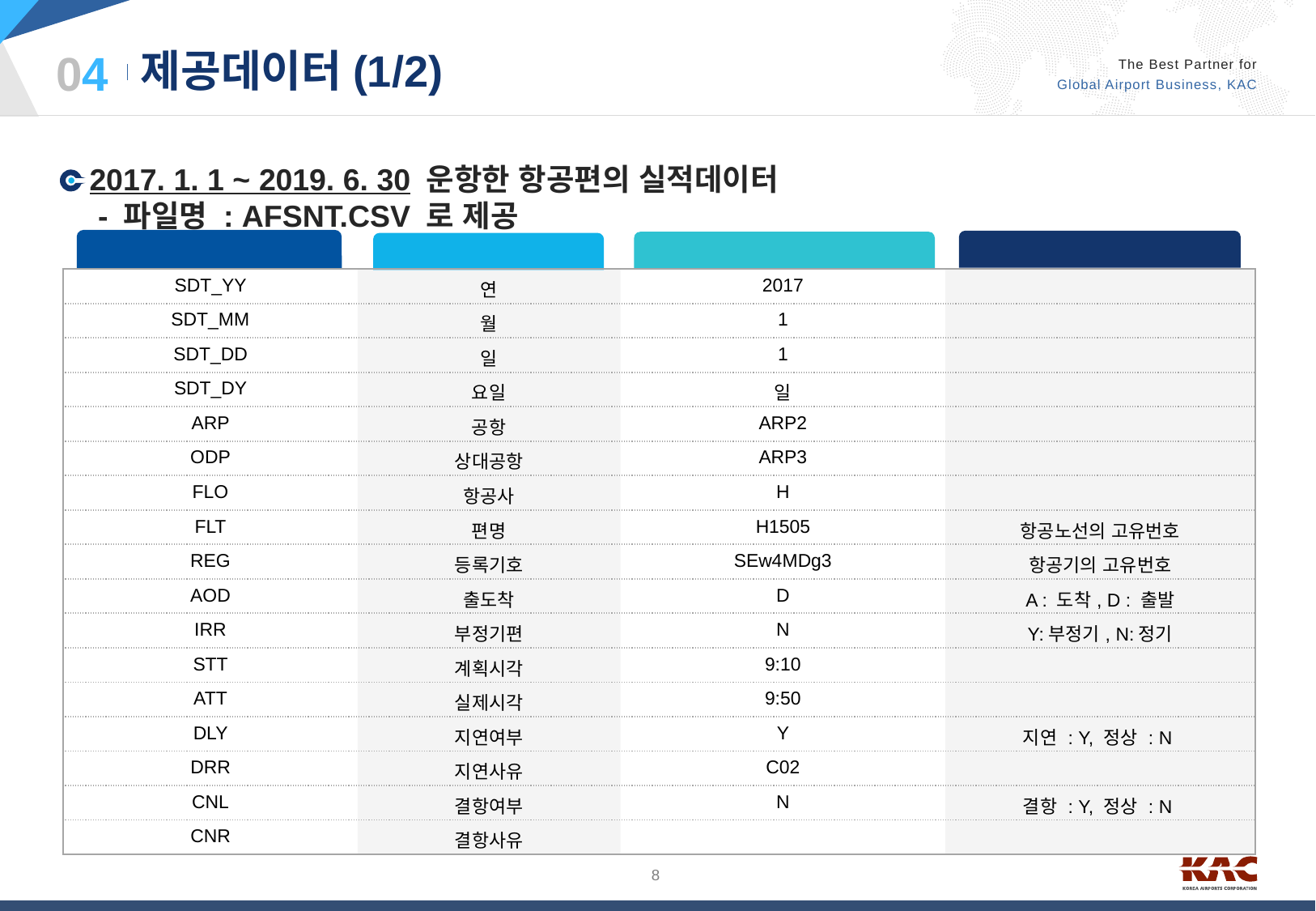

04
제공데이터(1/2)
2017. 1. 1 ~ 2019. 6. 30 운항한 항공편의 실적데이터
 - 파일명 : AFSNT.CSV 로 제공

비고

컬럼ID

예시

컬럼명
| SDT\_YY | 연 | 2017 |  |
| --- | --- | --- | --- |
| SDT\_MM | 월 | 1 |  |
| SDT\_DD | 일 | 1 |  |
| SDT\_DY | 요일 | 일 |  |
| ARP | 공항 | ARP2 |  |
| ODP | 상대공항 | ARP3 |  |
| FLO | 항공사 | H |  |
| FLT | 편명 | H1505 | 항공노선의 고유번호 |
| REG | 등록기호 | SEw4MDg3 | 항공기의 고유번호 |
| AOD | 출도착 | D | A : 도착, D : 출발 |
| IRR | 부정기편 | N | Y:부정기, N:정기 |
| STT | 계획시각 | 9:10 |  |
| ATT | 실제시각 | 9:50 |  |
| DLY | 지연여부 | Y | 지연 : Y, 정상 : N |
| DRR | 지연사유 | C02 |  |
| CNL | 결항여부 | N | 결항 : Y, 정상 : N |
| CNR | 결항사유 |  |  |